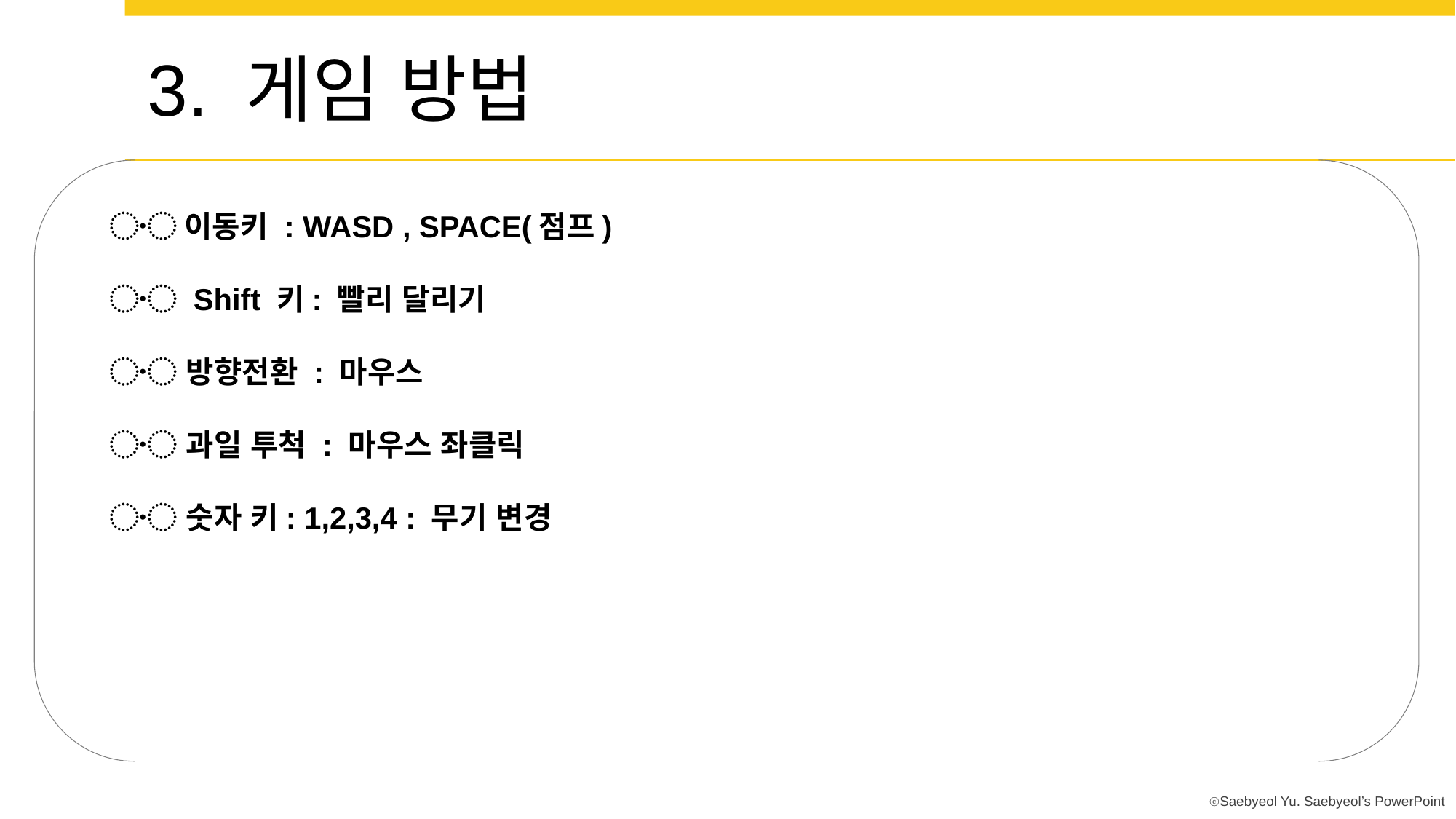

3. 게임 방법

〮 이동키 : WASD , SPACE(점프)

〮 Shift 키: 빨리 달리기

〮 방향전환 : 마우스

〮 과일 투척 : 마우스 좌클릭

〮 숫자 키: 1,2,3,4 : 무기 변경